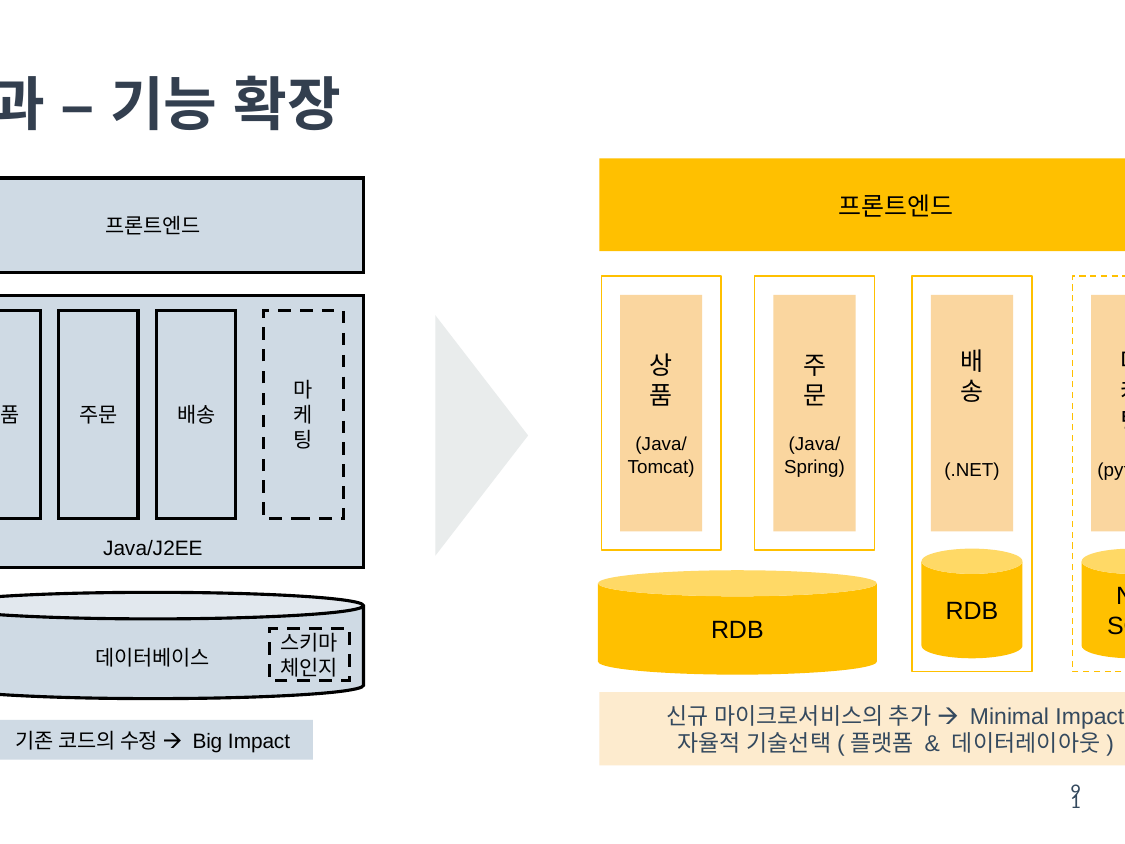

# 효과 – 기능 확장
프론트엔드

상
품

(Java/
Tomcat)
주
문
(Java/
Spring)
배
송

(.NET)
마
케
팅

(python)
RDB
No
SQL
RDB
신규 마이크로서비스의 추가 🡪 Minimal Impact
자율적 기술선택(플랫폼 & 데이터레이아웃)
프론트엔드
Java/J2EE
상품
주문
배송
마
케
팅
데이터베이스
스키마 체인지
기존 코드의 수정 🡪 Big Impact